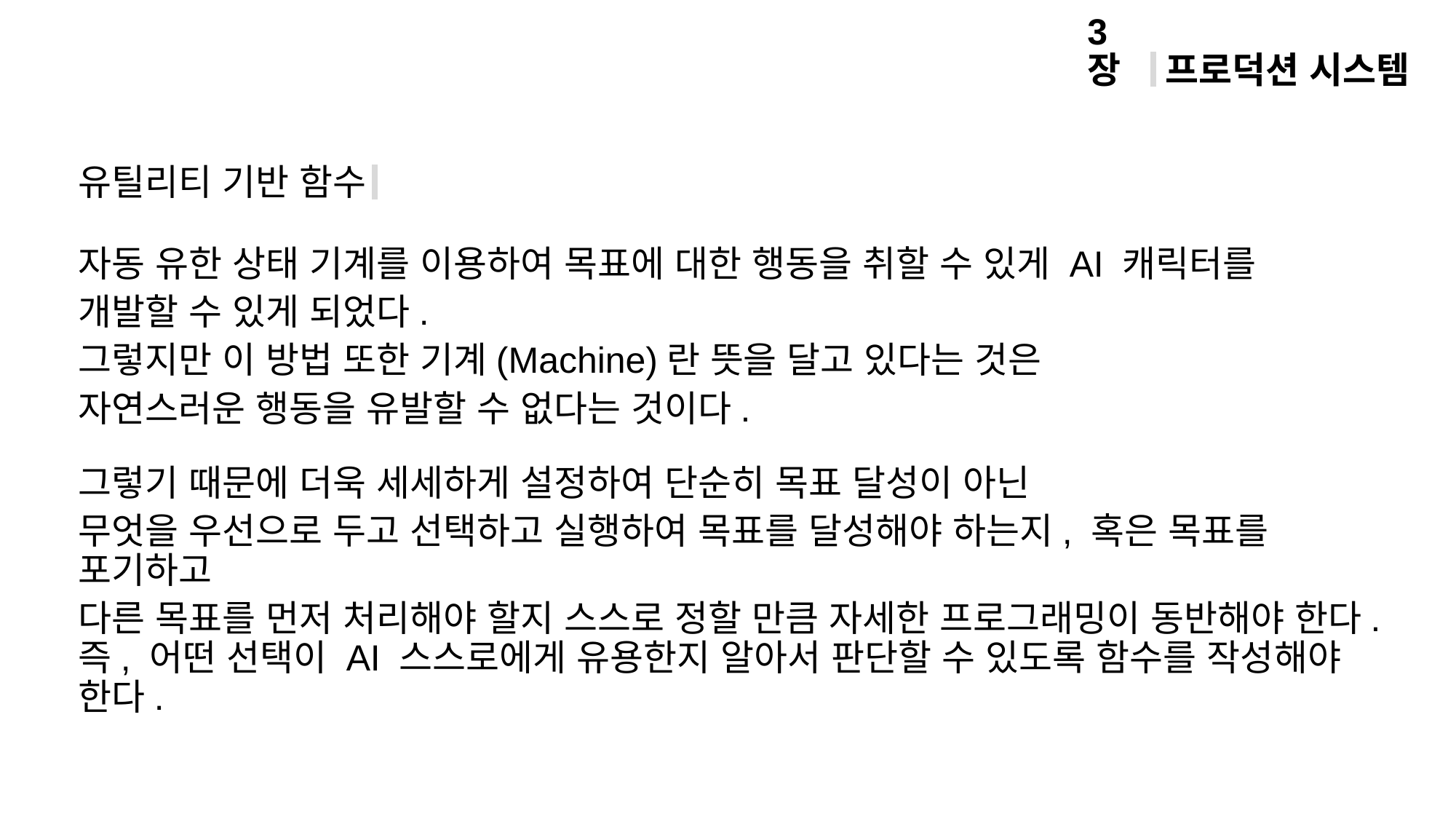

프로덕션 시스템
3장
유틸리티 기반 함수
자동 유한 상태 기계를 이용하여 목표에 대한 행동을 취할 수 있게 AI 캐릭터를
개발할 수 있게 되었다.
그렇지만 이 방법 또한 기계(Machine)란 뜻을 달고 있다는 것은
자연스러운 행동을 유발할 수 없다는 것이다.
그렇기 때문에 더욱 세세하게 설정하여 단순히 목표 달성이 아닌
무엇을 우선으로 두고 선택하고 실행하여 목표를 달성해야 하는지, 혹은 목표를 포기하고
다른 목표를 먼저 처리해야 할지 스스로 정할 만큼 자세한 프로그래밍이 동반해야 한다.
즉, 어떤 선택이 AI 스스로에게 유용한지 알아서 판단할 수 있도록 함수를 작성해야 한다.